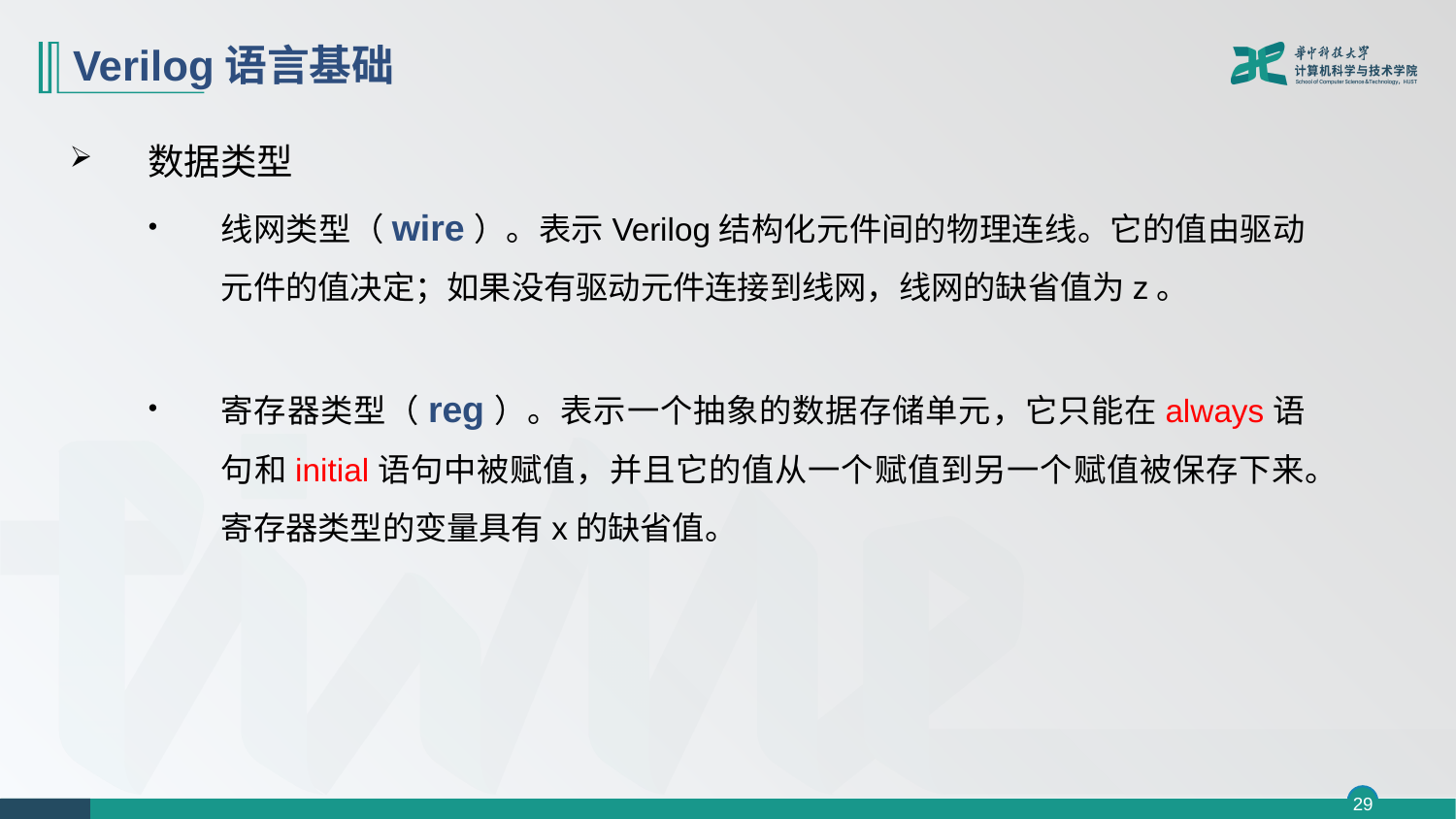

# Verilog语言基础
数据类型
线网类型（wire）。表示Verilog结构化元件间的物理连线。它的值由驱动元件的值决定；如果没有驱动元件连接到线网，线网的缺省值为z。

寄存器类型（reg）。表示一个抽象的数据存储单元，它只能在always语句和initial语句中被赋值，并且它的值从一个赋值到另一个赋值被保存下来。寄存器类型的变量具有x的缺省值。